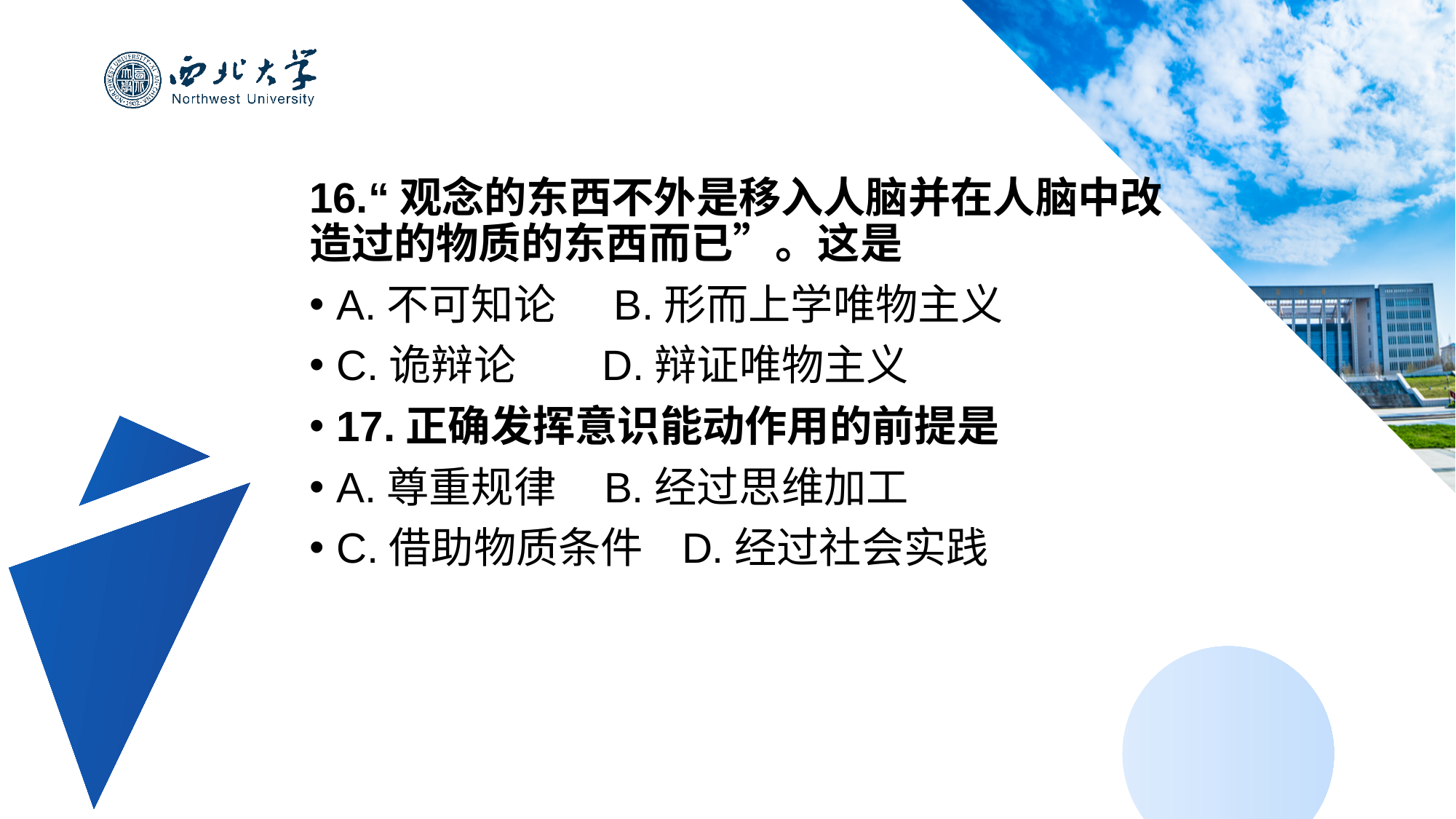

16.“观念的东西不外是移入人脑并在人脑中改造过的物质的东西而已”。这是
A.不可知论     B.形而上学唯物主义
C.诡辩论        D.辩证唯物主义
17.正确发挥意识能动作用的前提是
A.尊重规律    B.经过思维加工
C.借助物质条件   D.经过社会实践